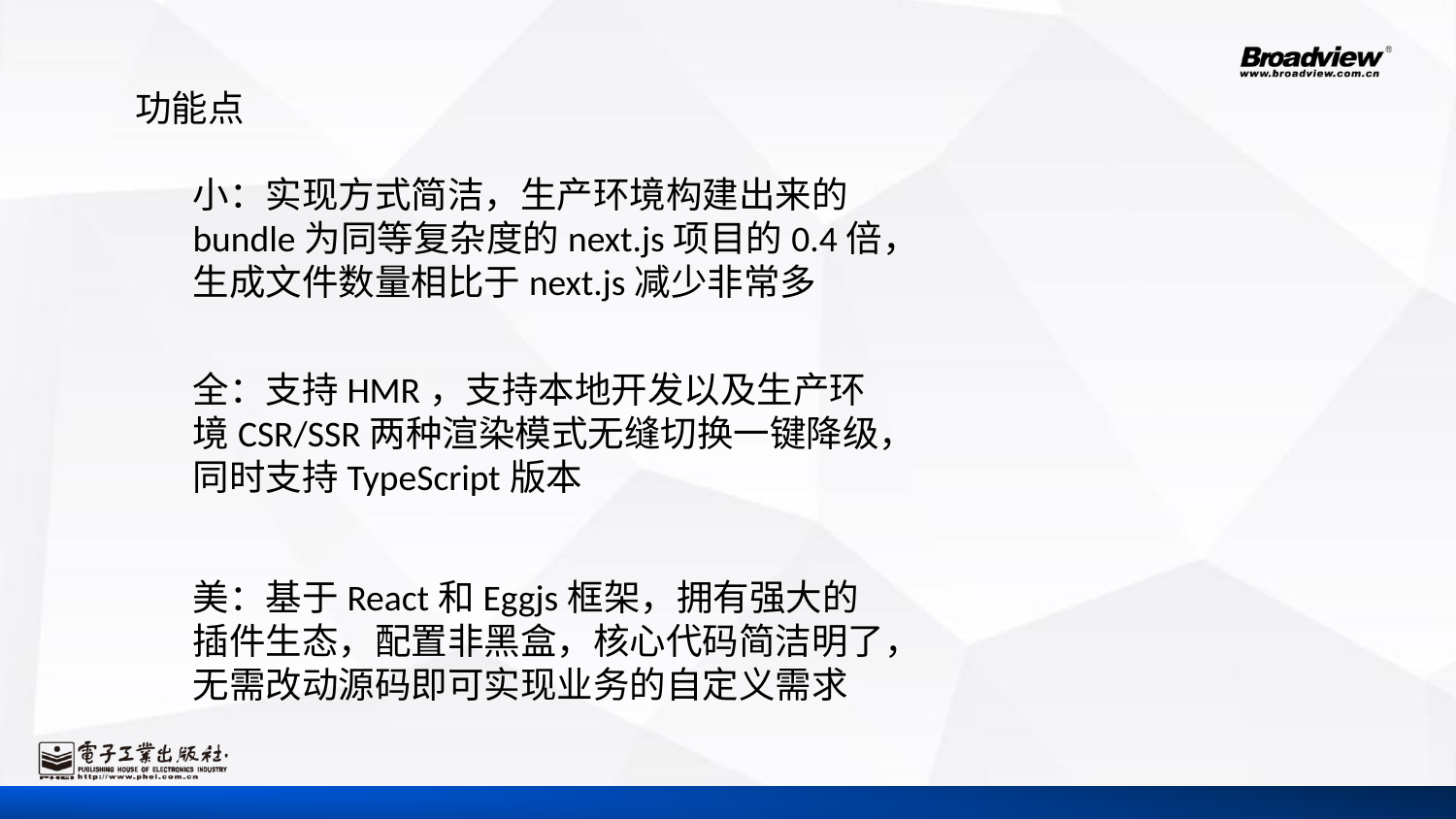

功能点
小：实现方式简洁，生产环境构建出来的bundle为同等复杂度的next.js项目的0.4倍，生成文件数量相比于next.js减少非常多
全：支持HMR，支持本地开发以及生产环境CSR/SSR两种渲染模式无缝切换一键降级，同时支持TypeScript版本
美：基于React和Eggjs框架，拥有强大的插件生态，配置非黑盒，核心代码简洁明了，无需改动源码即可实现业务的自定义需求